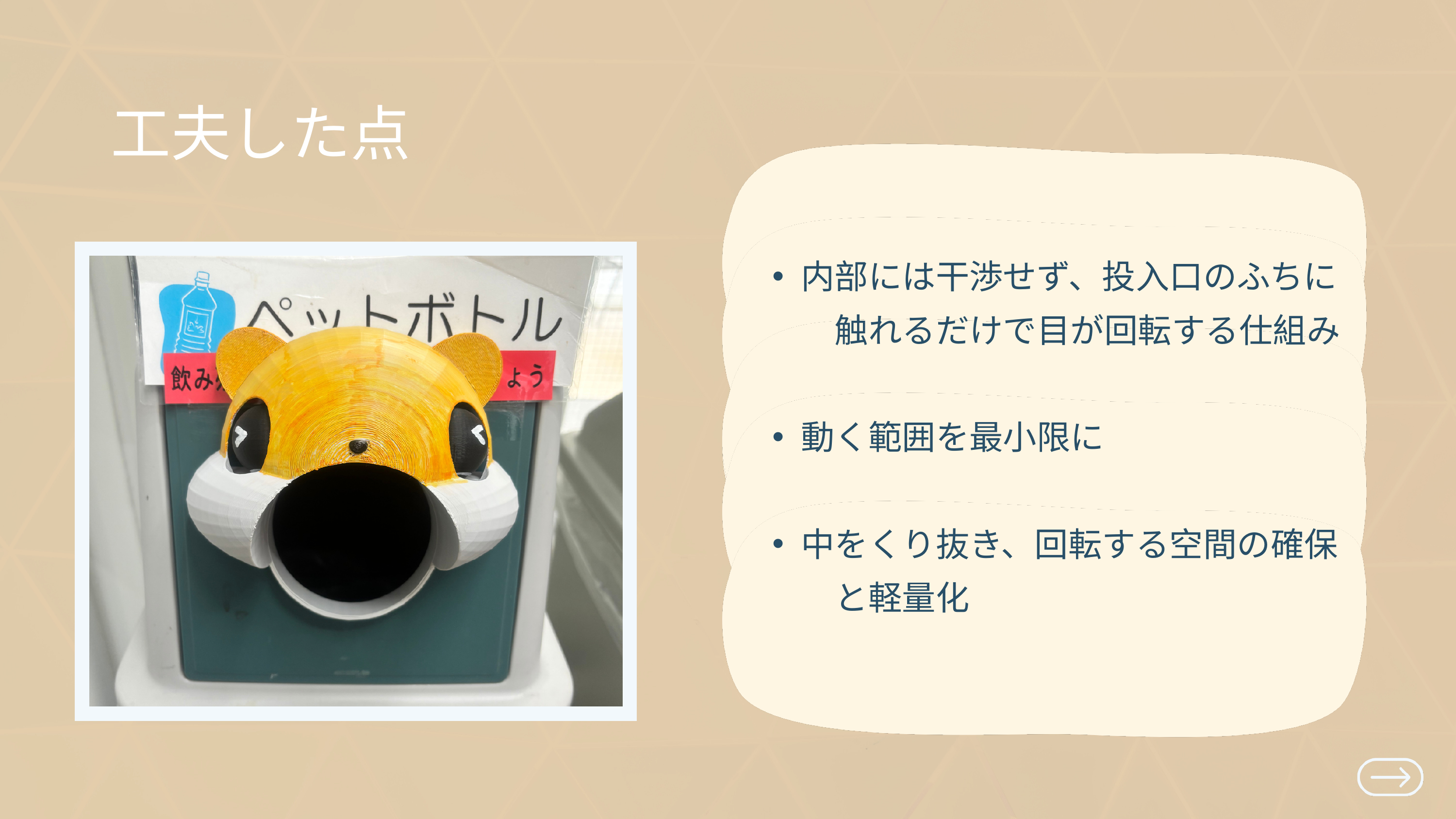

工夫した点

内部には干渉せず、投入口のふちに　触れるだけで目が回転する仕組み

動く範囲を最小限に

中をくり抜き、回転する空間の確保　と軽量化